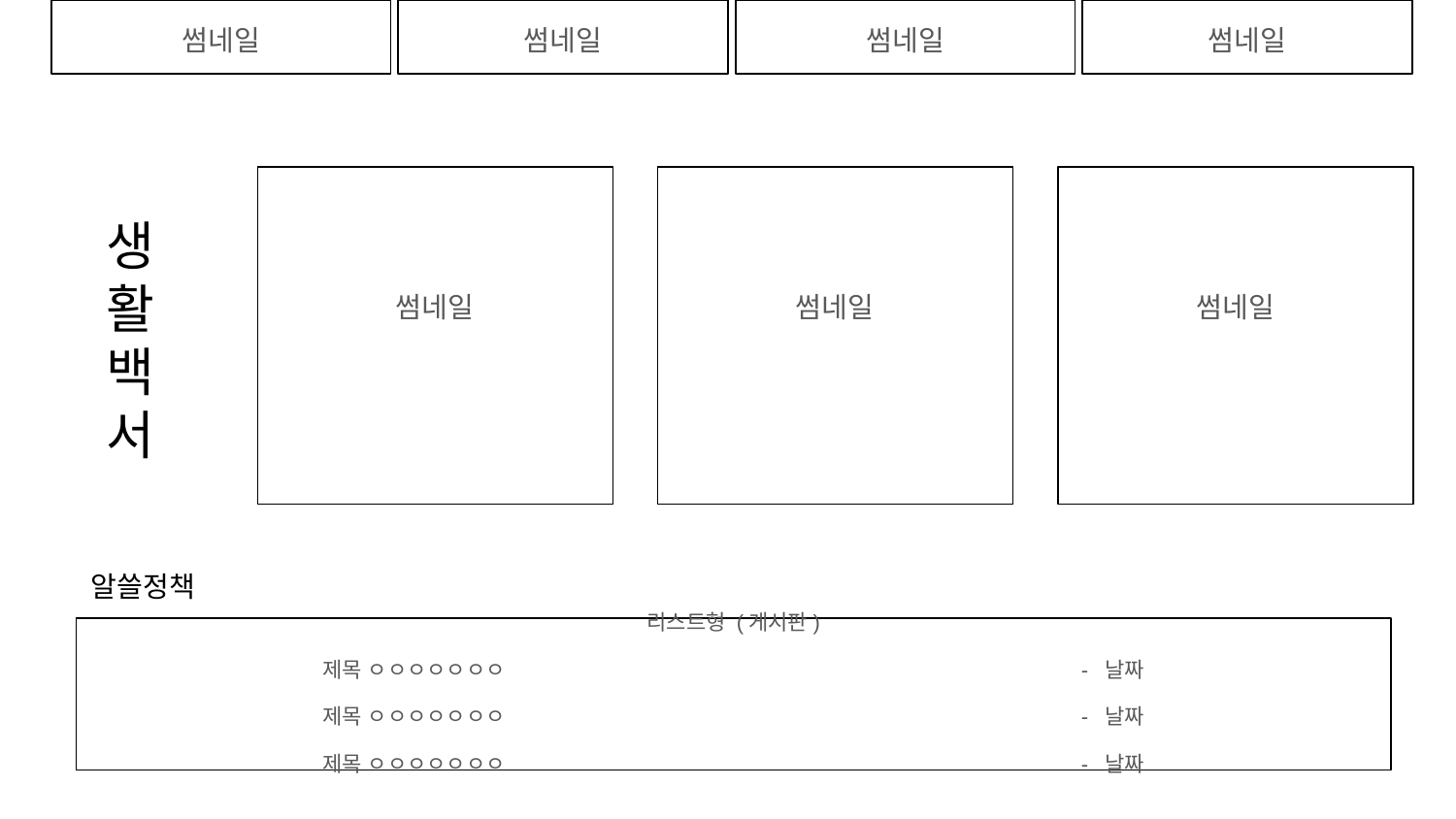

썸네일
썸네일
썸네일
썸네일
썸네일

썸네일

썸네일

생
활
백
서
알쓸정책
리스트형 (게시판)
제목 ㅇㅇㅇㅇㅇㅇㅇ                                                                                                  -  날짜
제목 ㅇㅇㅇㅇㅇㅇㅇ                                                                                                  -  날짜
제목 ㅇㅇㅇㅇㅇㅇㅇ                                                                                                  -  날짜